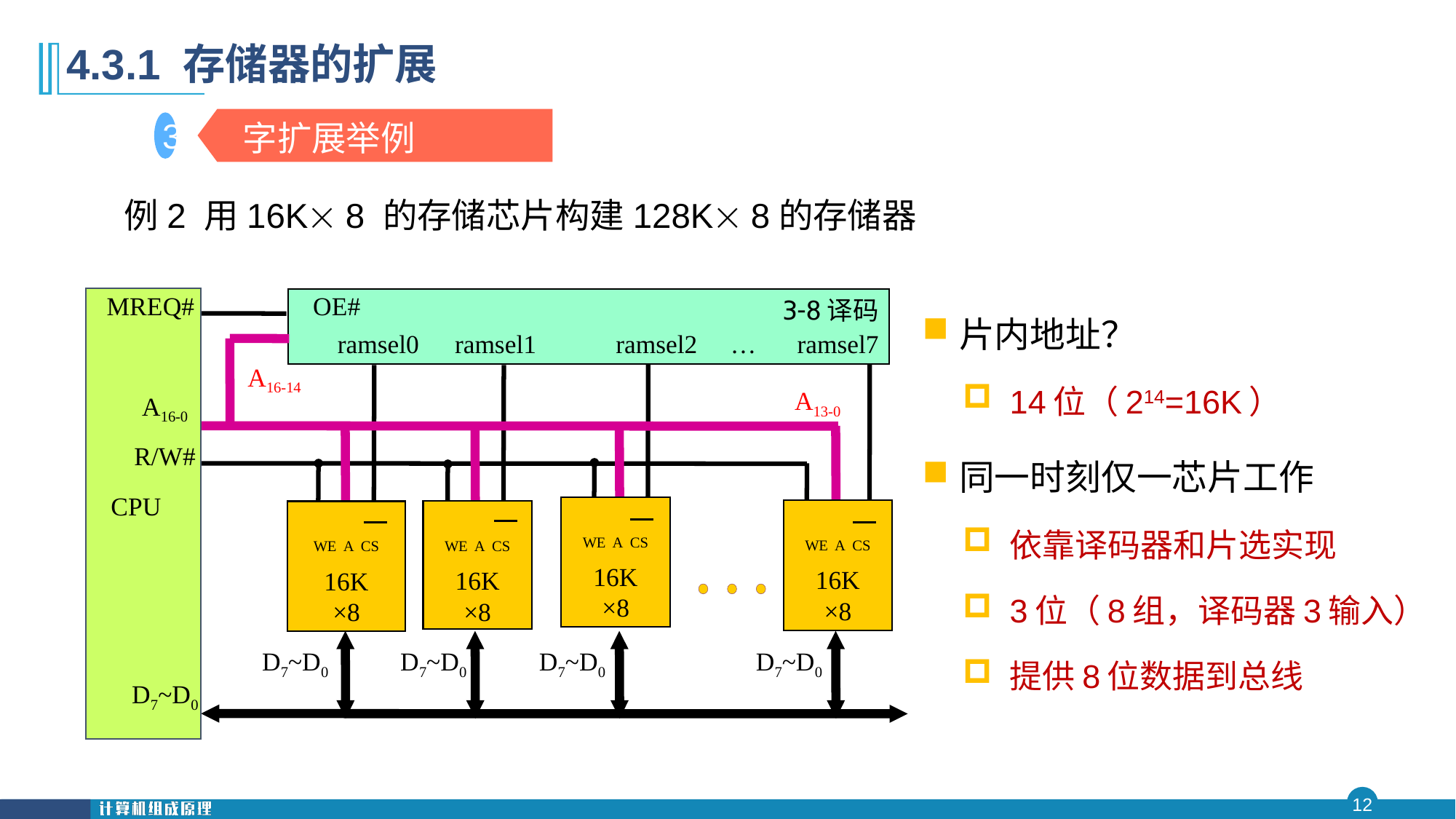

第四 章
# 4.3.1 存储器的扩展

  字扩展举例
3
例2 用16K× 8 的存储芯片构建128K× 8的存储器
片内地址？
14位（214=16K）
同一时刻仅一芯片工作
依靠译码器和片选实现
3位（8组，译码器3输入）
提供8位数据到总线

MREQ#
A16-0
R/W#
CPU
D7~D0
OE#
3-8译码
ramsel0
ramsel1
ramsel2
…
ramsel7

A16-14

A13-0

WE  A  CS
16K
×8

WE  A  CS
16K
×8

WE  A  CS
16K
×8

WE  A  CS
16K
×8

D7~D0
D7~D0
D7~D0
D7~D0